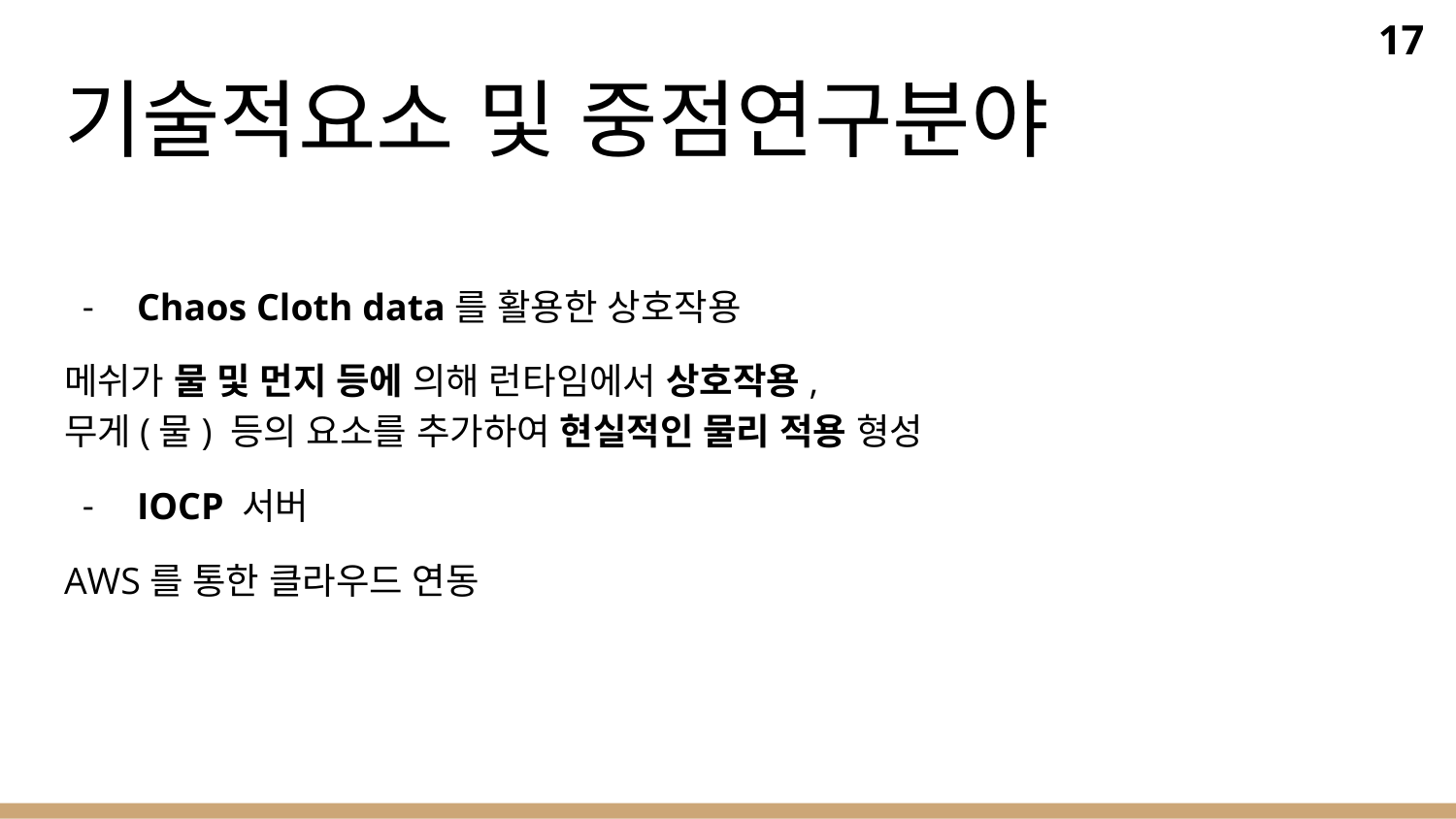

17
# 기술적요소 및 중점연구분야

Chaos Cloth data를 활용한 상호작용
메쉬가 물 및 먼지 등에 의해 런타임에서 상호작용,
무게(물) 등의 요소를 추가하여 현실적인 물리 적용 형성
IOCP 서버
AWS를 통한 클라우드 연동